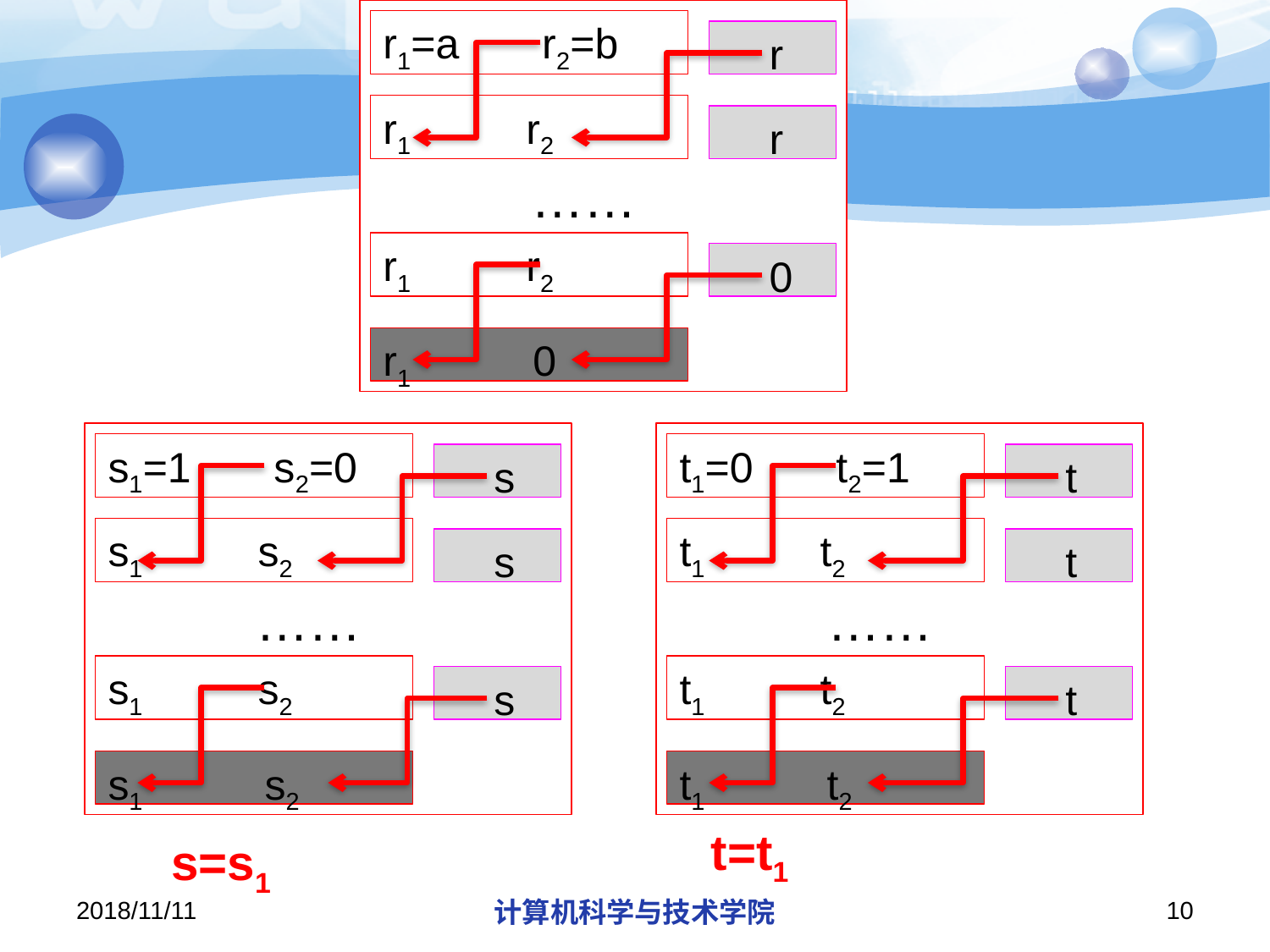

r1=a       r2=b
    r
r1                 r2
    r
……
r1                 r2
    0
r1                  0
#

s1=1       s2=0
    s
s1                 s2
    s
……
s1                 s2
    s
s1                  s2

t1=0       t2=1
    t
t1                 t2
    t
……
t1                 t2
    t
t1                  t2
t=t1
s=s1
2018/11/11
计算机科学与技术学院
10